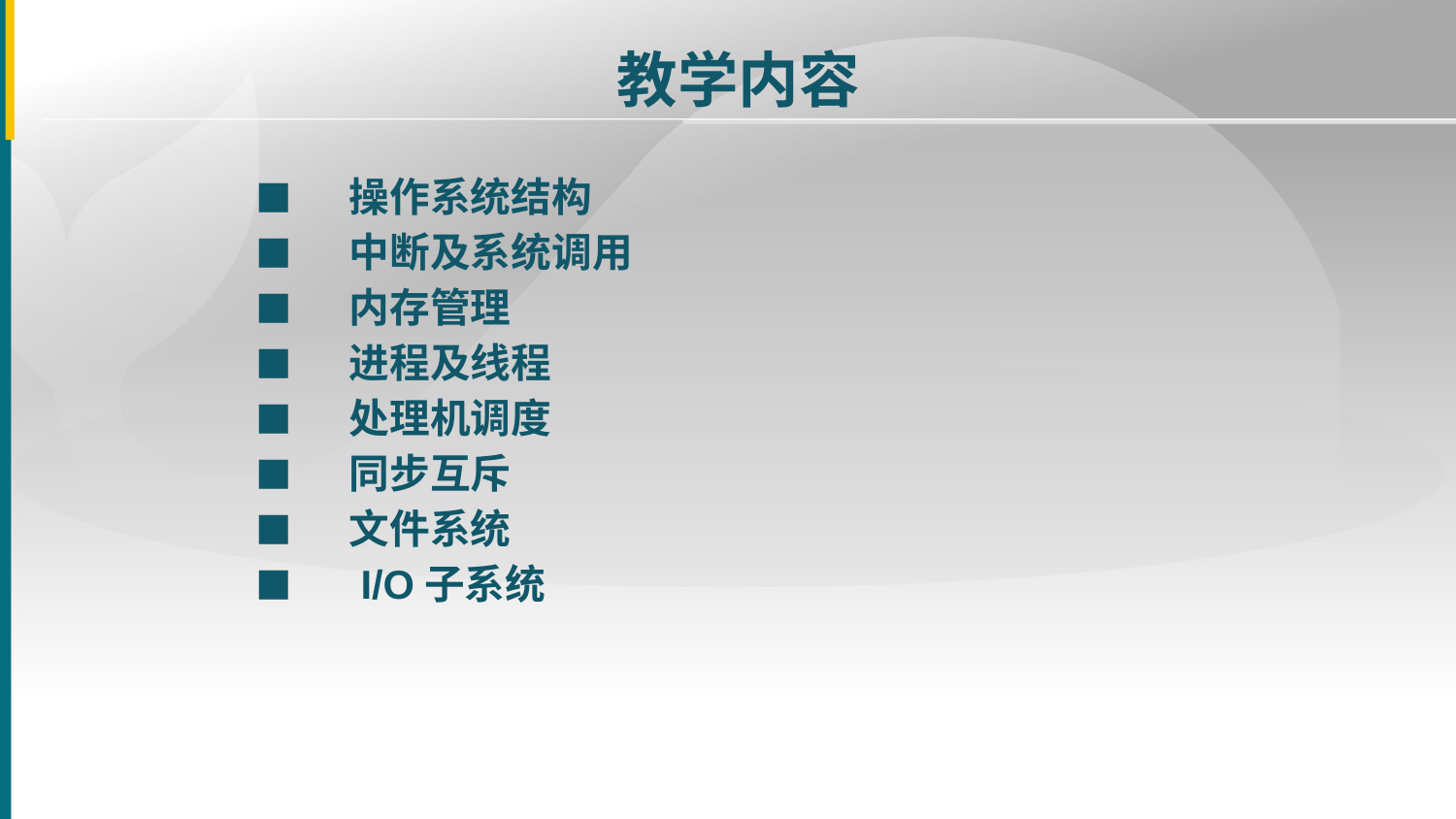

教学内容
■　操作系统结构
■　中断及系统调用
■　内存管理
■　进程及线程
■　处理机调度
■　同步互斥
■　文件系统
■　I/O子系统